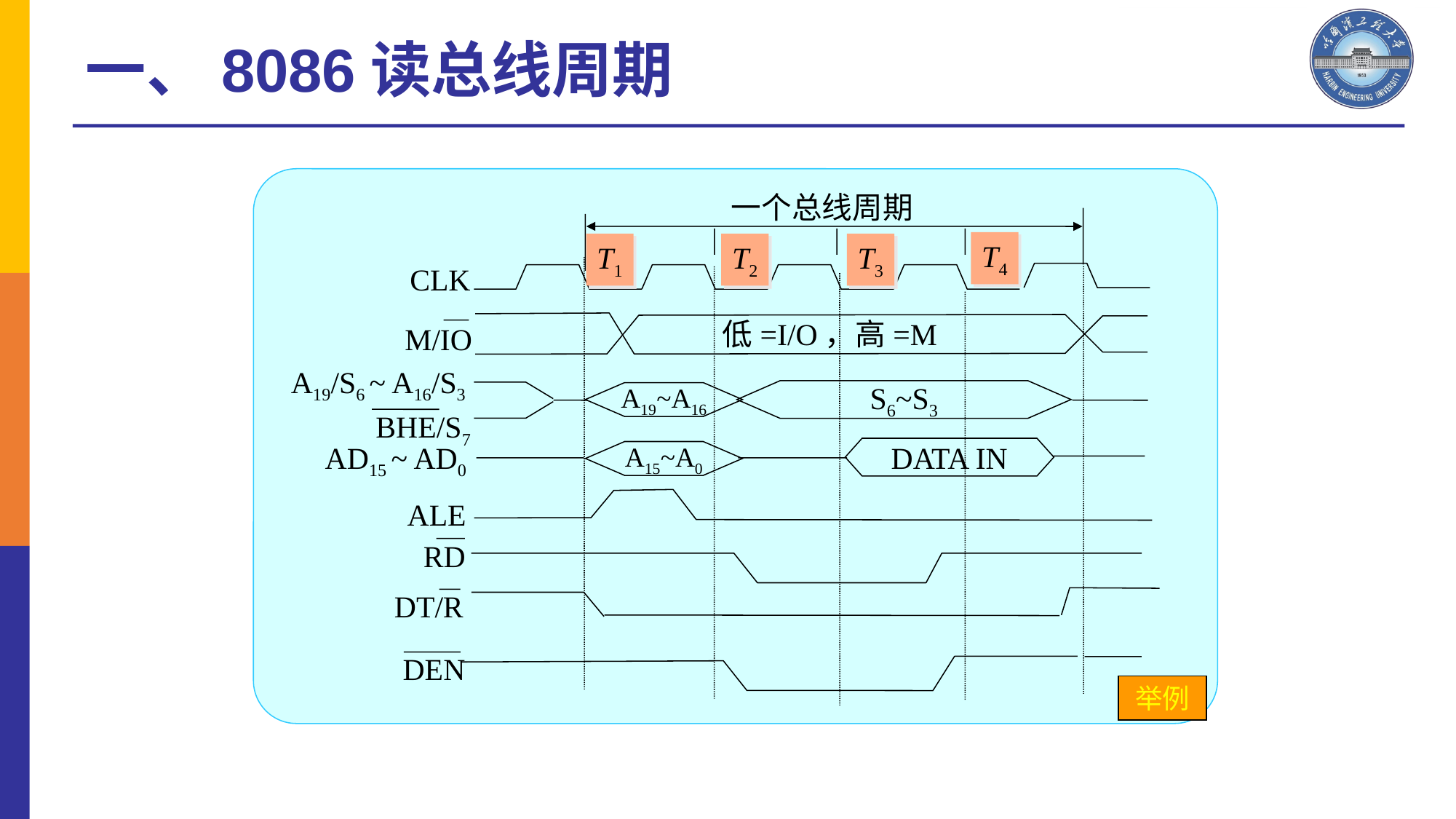

一、8086读总线周期

一个总线周期

T4
T1
T2
T3
CLK

低=I/O，高=M

M/IO

A19/S6 ~ A16/S3
S6~S3

A19~A16

BHE/S7

AD15 ~ AD0
DATA IN
A15~A0

ALE
RD

DT/R

DEN

举例